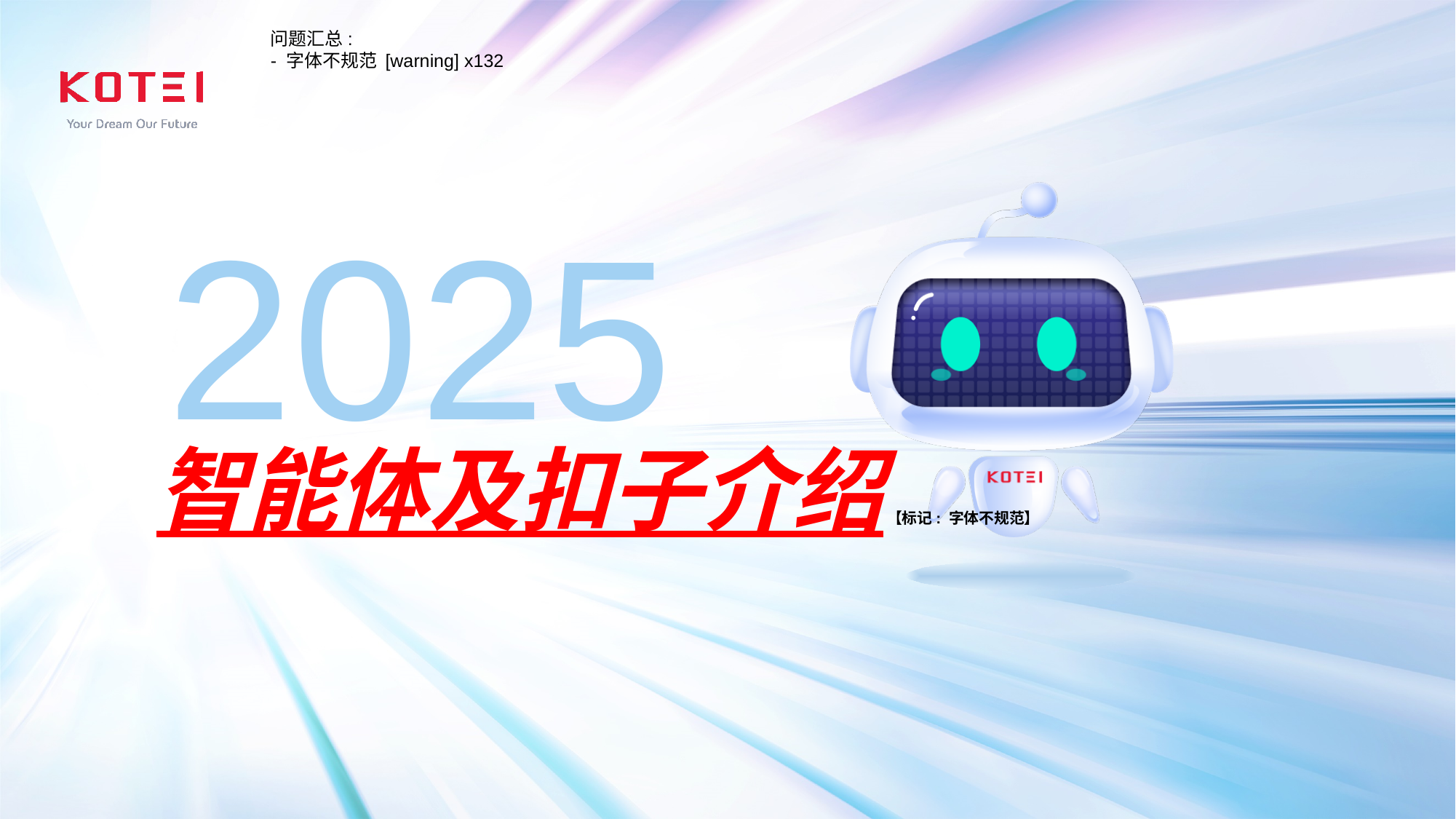

问题汇总:
- 字体不规范 [warning] x132
智能体及扣子介绍 【标记: 字体不规范】